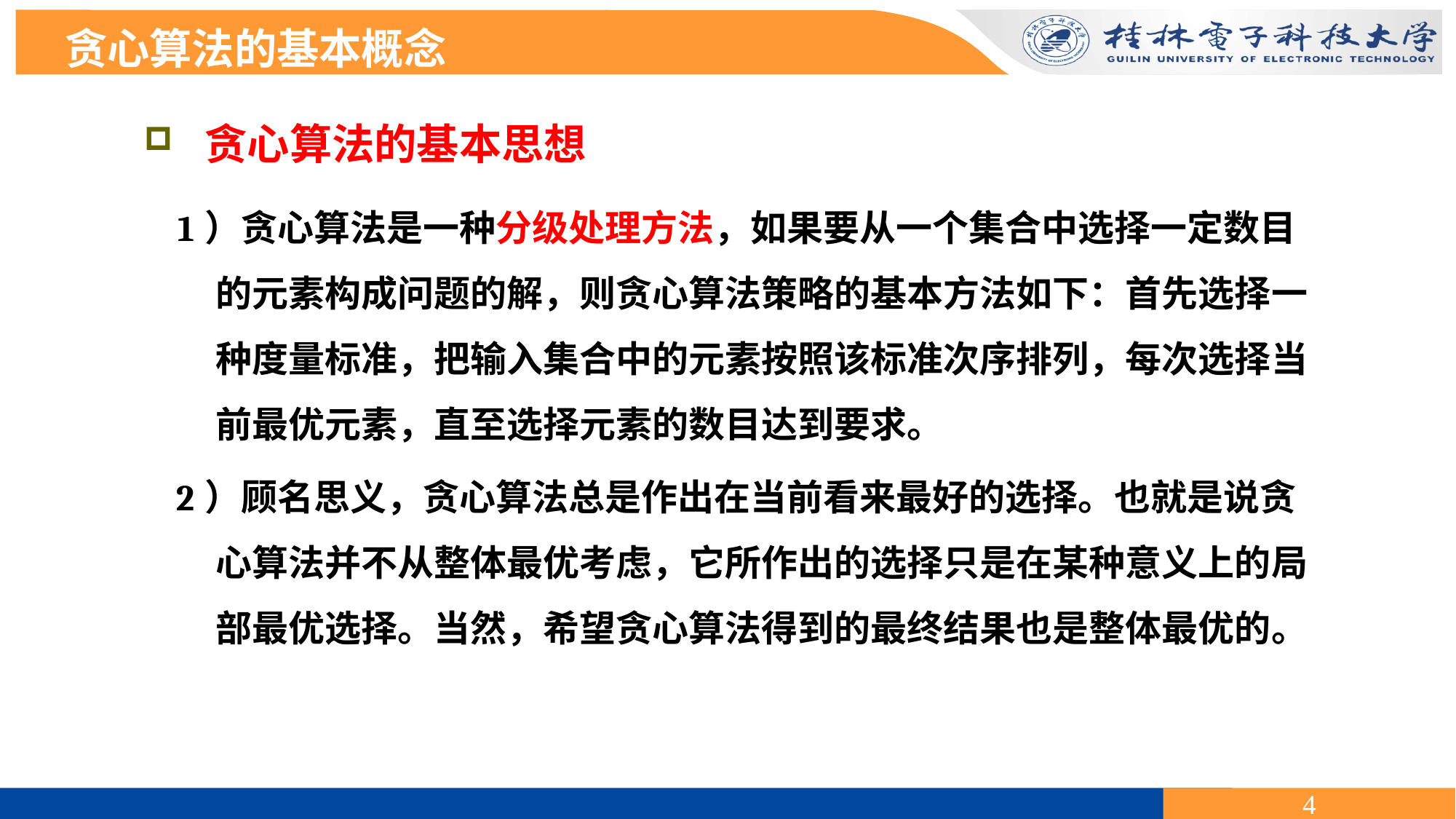

贪心算法的基本概念
 贪心算法的基本思想
1）贪心算法是一种分级处理方法，如果要从一个集合中选择一定数目的元素构成问题的解，则贪心算法策略的基本方法如下：首先选择一种度量标准，把输入集合中的元素按照该标准次序排列，每次选择当前最优元素，直至选择元素的数目达到要求。
2）顾名思义，贪心算法总是作出在当前看来最好的选择。也就是说贪心算法并不从整体最优考虑，它所作出的选择只是在某种意义上的局部最优选择。当然，希望贪心算法得到的最终结果也是整体最优的。